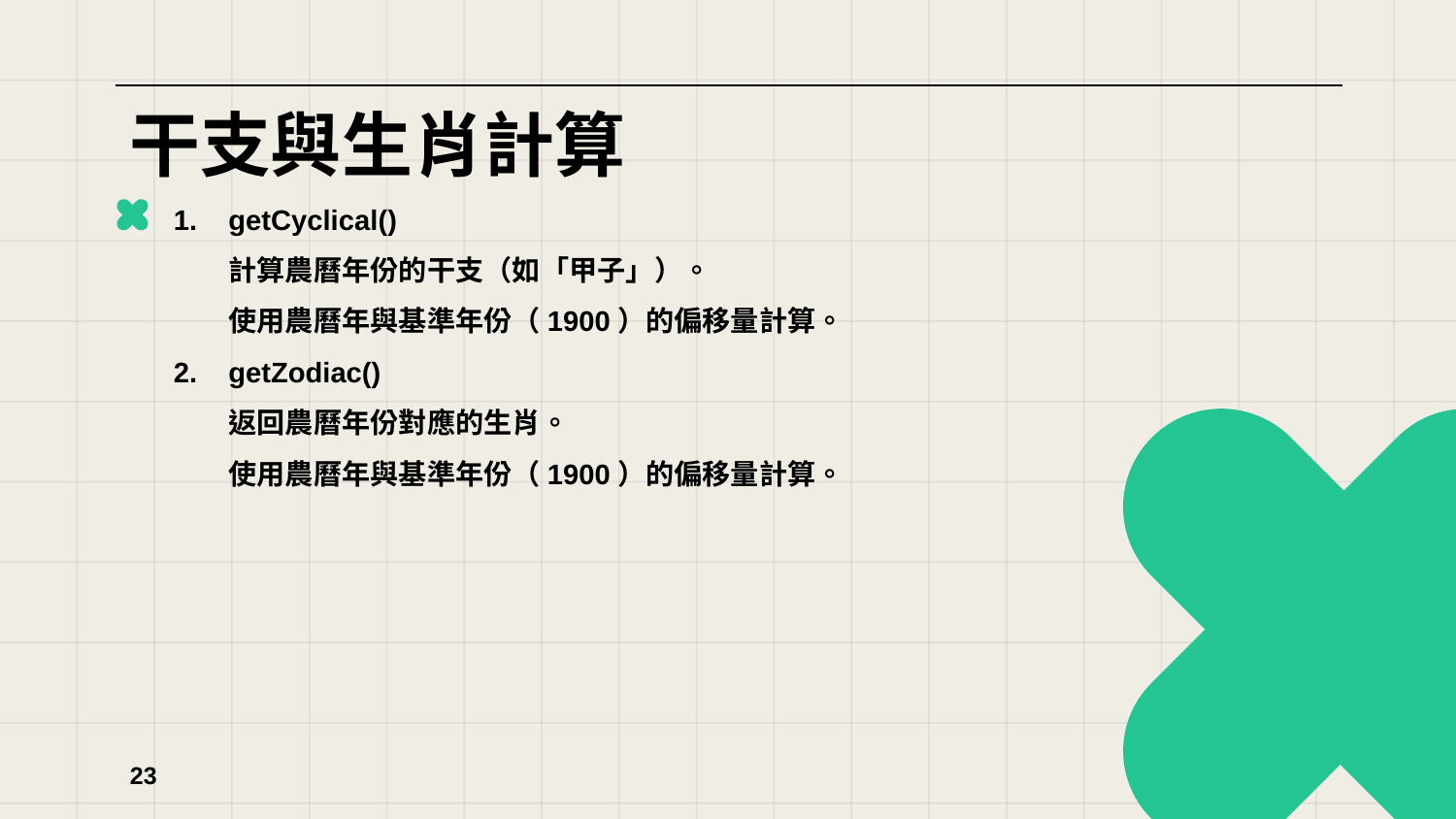

# 干支與生肖計算
getCyclical()
計算農曆年份的干支（如「甲子」）。
使用農曆年與基準年份（1900）的偏移量計算。
getZodiac()
返回農曆年份對應的生肖。
使用農曆年與基準年份（1900）的偏移量計算。

23